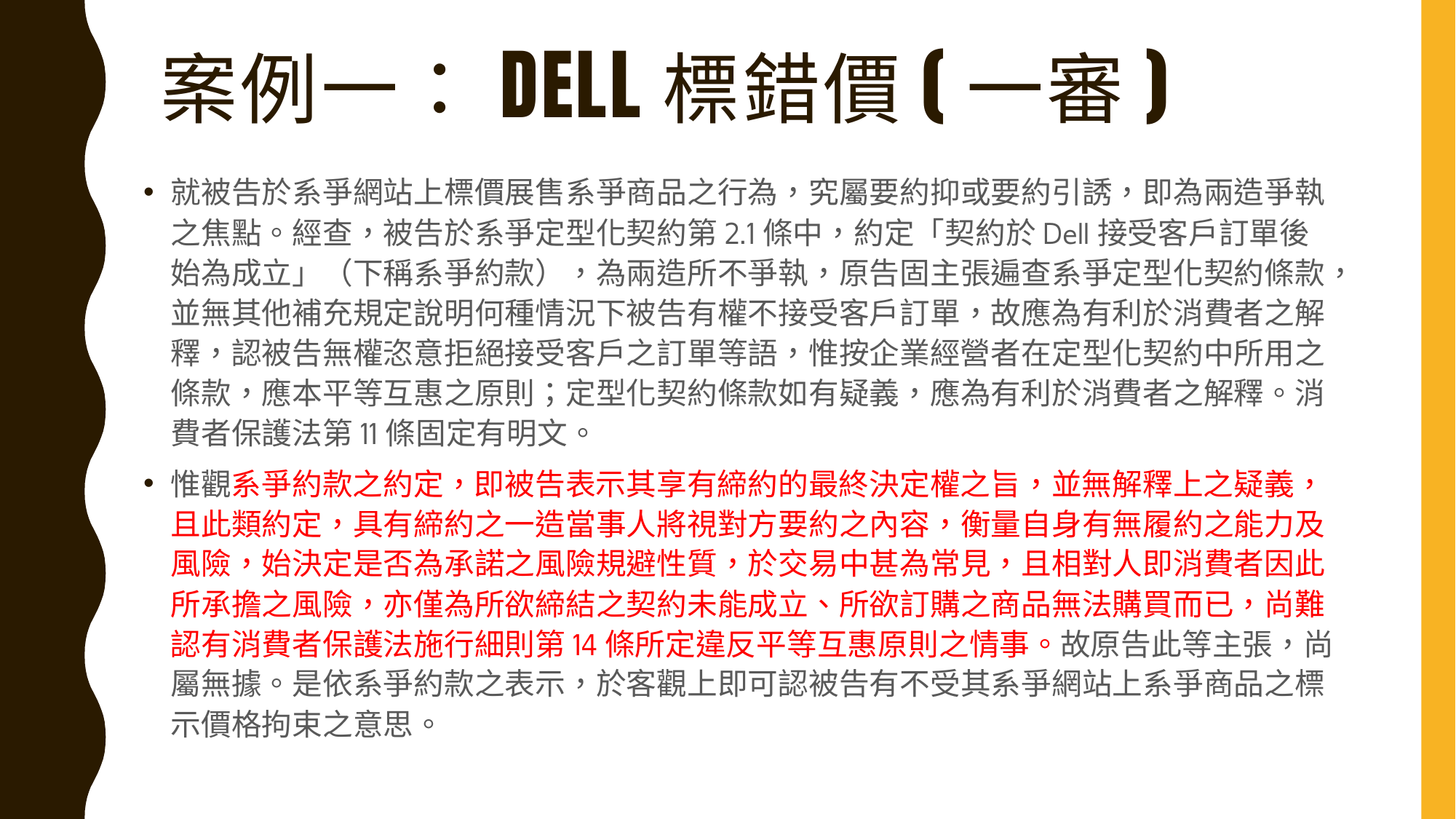

# 案例一：dell標錯價(一審)
就被告於系爭網站上標價展售系爭商品之行為，究屬要約抑或要約引誘，即為兩造爭執之焦點。經查，被告於系爭定型化契約第2.1條中，約定「契約於Dell接受客戶訂單後始為成立」（下稱系爭約款），為兩造所不爭執，原告固主張遍查系爭定型化契約條款，並無其他補充規定說明何種情況下被告有權不接受客戶訂單，故應為有利於消費者之解釋，認被告無權恣意拒絕接受客戶之訂單等語，惟按企業經營者在定型化契約中所用之條款，應本平等互惠之原則；定型化契約條款如有疑義，應為有利於消費者之解釋。消費者保護法第11條固定有明文。
惟觀系爭約款之約定，即被告表示其享有締約的最終決定權之旨，並無解釋上之疑義，且此類約定，具有締約之一造當事人將視對方要約之內容，衡量自身有無履約之能力及風險，始決定是否為承諾之風險規避性質，於交易中甚為常見，且相對人即消費者因此所承擔之風險，亦僅為所欲締結之契約未能成立、所欲訂購之商品無法購買而已，尚難認有消費者保護法施行細則第14條所定違反平等互惠原則之情事。故原告此等主張，尚屬無據。是依系爭約款之表示，於客觀上即可認被告有不受其系爭網站上系爭商品之標示價格拘束之意思。